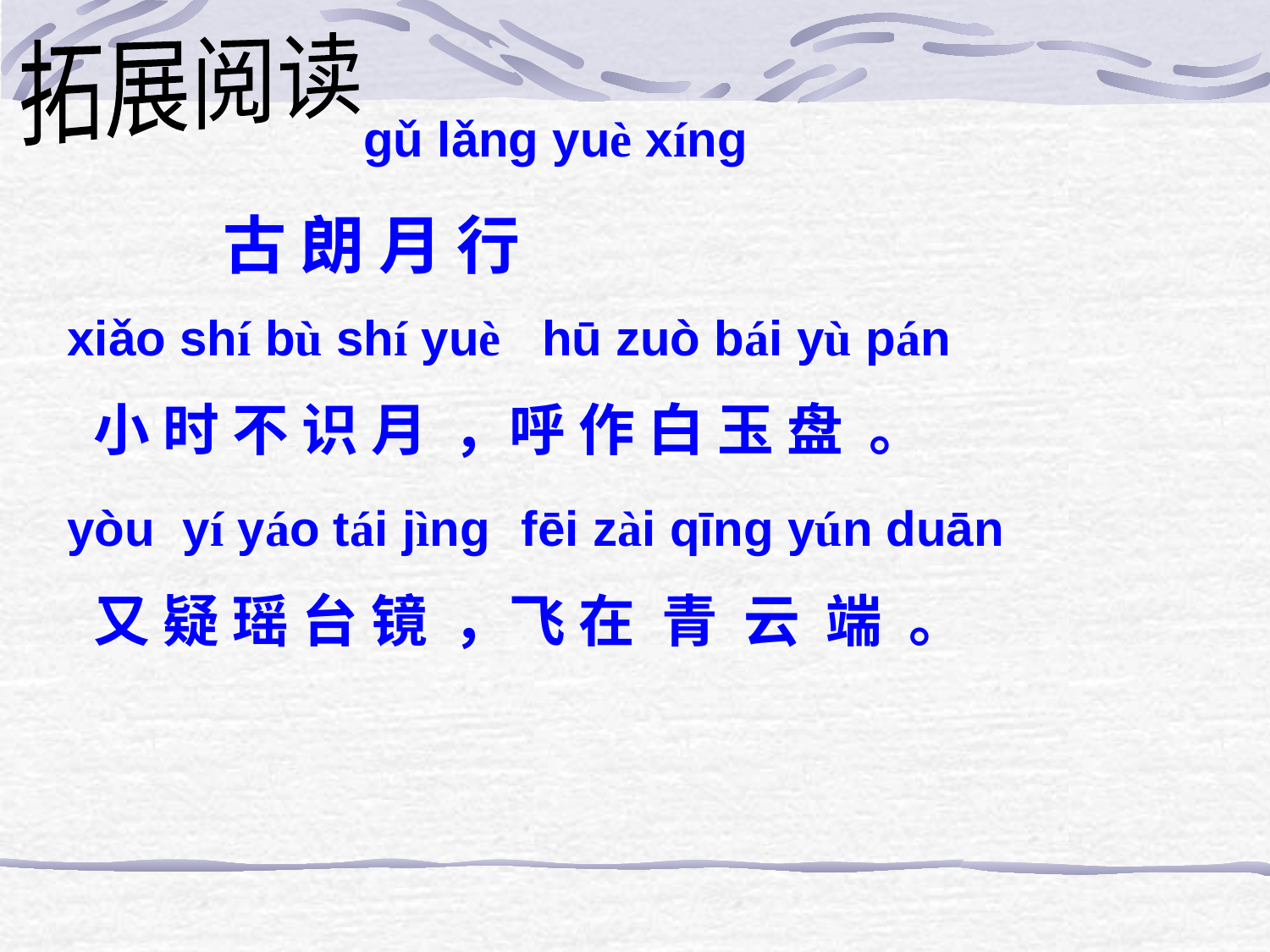

拓展阅读
              ɡǔ lǎnɡ yuè xínɡ
           古 朗 月 行
xiǎo shí bù shí yuè   hū zuò bái yù pán
 小 时 不 识 月  ，呼 作 白 玉 盘  。
yòu  yí yáo tái jìnɡ  fēi zài qīnɡ yún duān
 又 疑 瑶 台 镜  ，飞 在  青  云  端  。